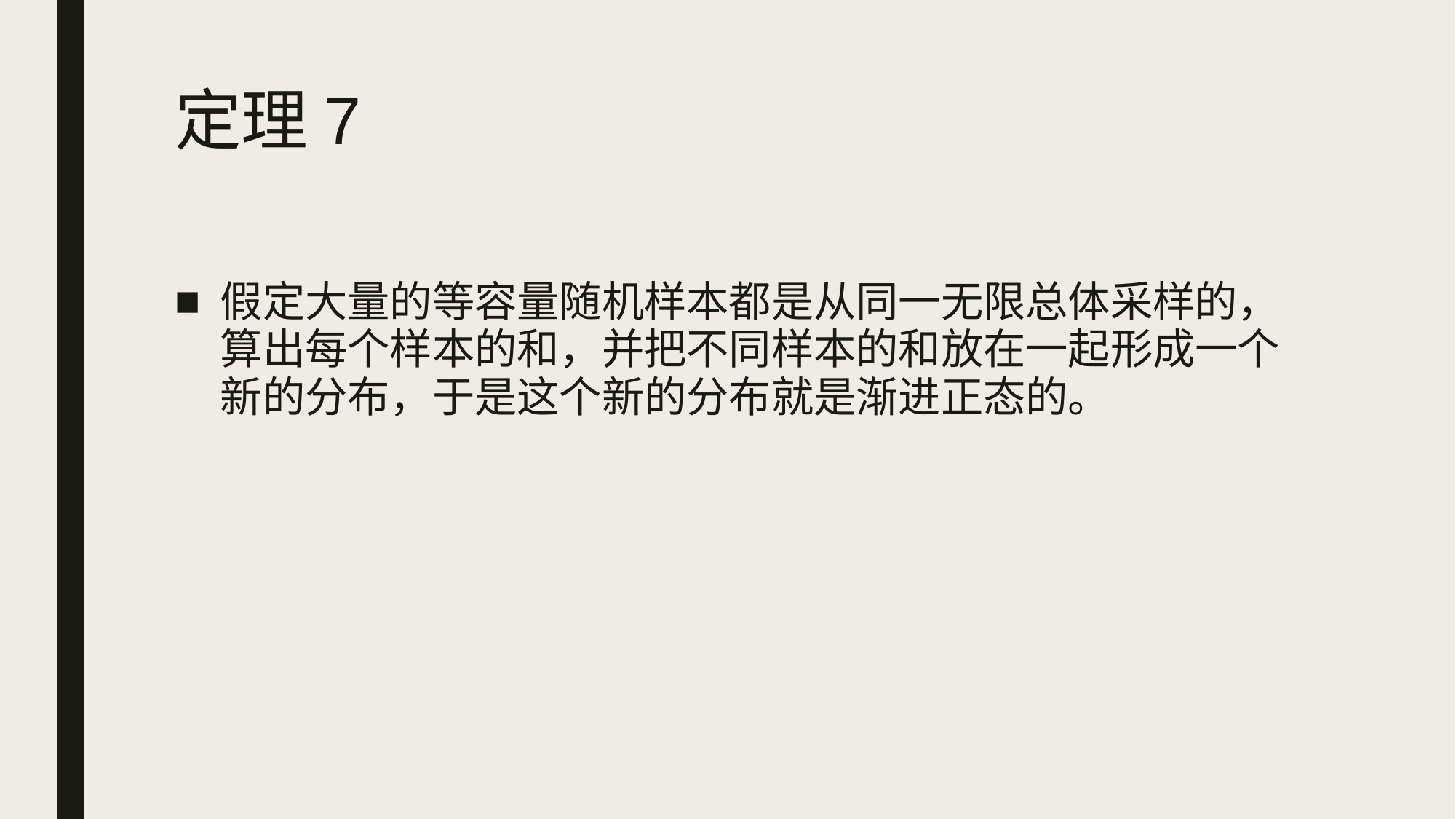

# 定理7
假定大量的等容量随机样本都是从同一无限总体采样的，算出每个样本的和，并把不同样本的和放在一起形成一个新的分布，于是这个新的分布就是渐进正态的。